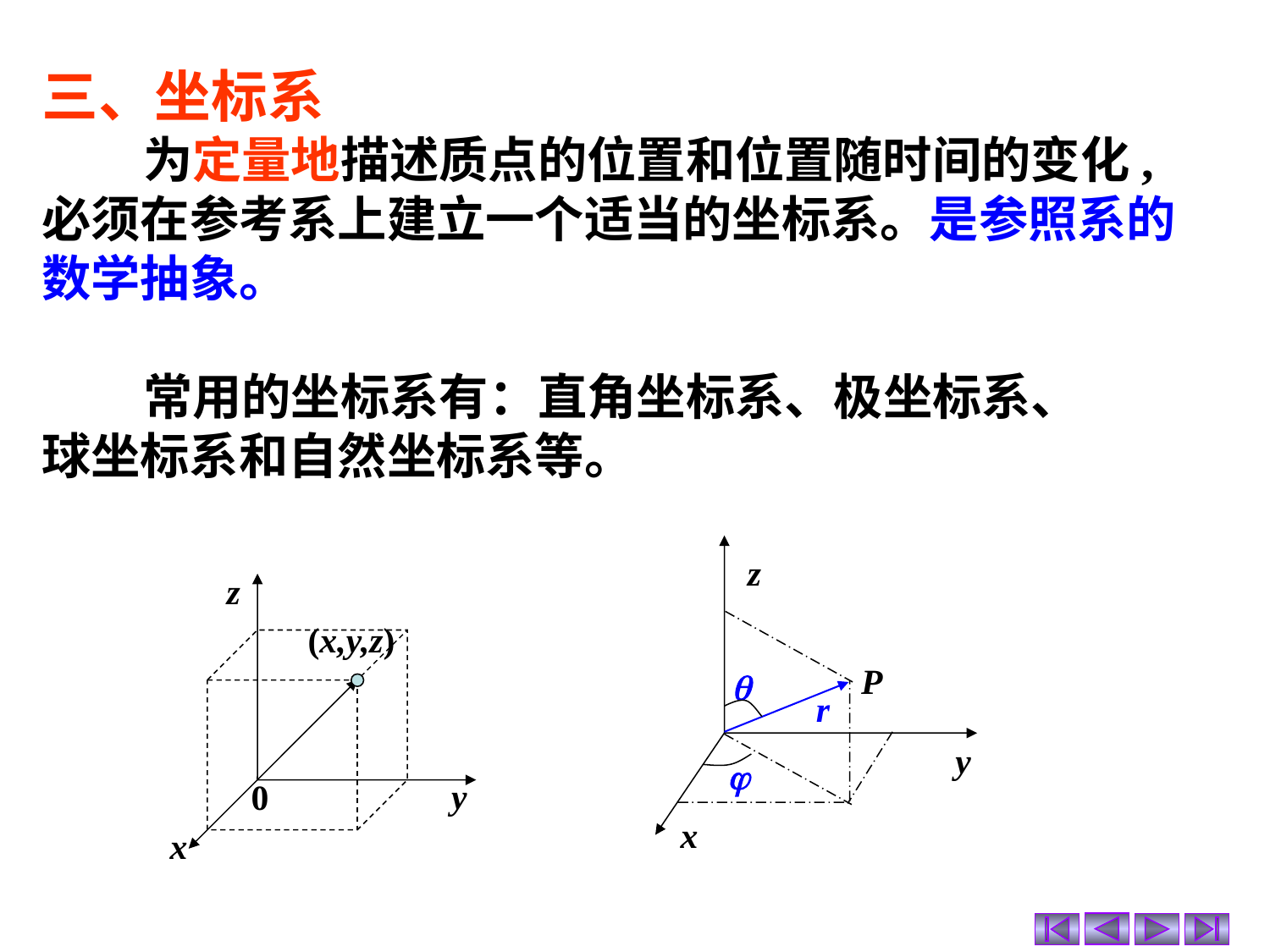

三、坐标系
        为定量地描述质点的位置和位置随时间的变化,必须在参考系上建立一个适当的坐标系。是参照系的数学抽象。

        常用的坐标系有：直角坐标系、极坐标系、球坐标系和自然坐标系等。

z

P
θ
r

y

ϕ

x
z

(x,y,z)

y
0

x
11